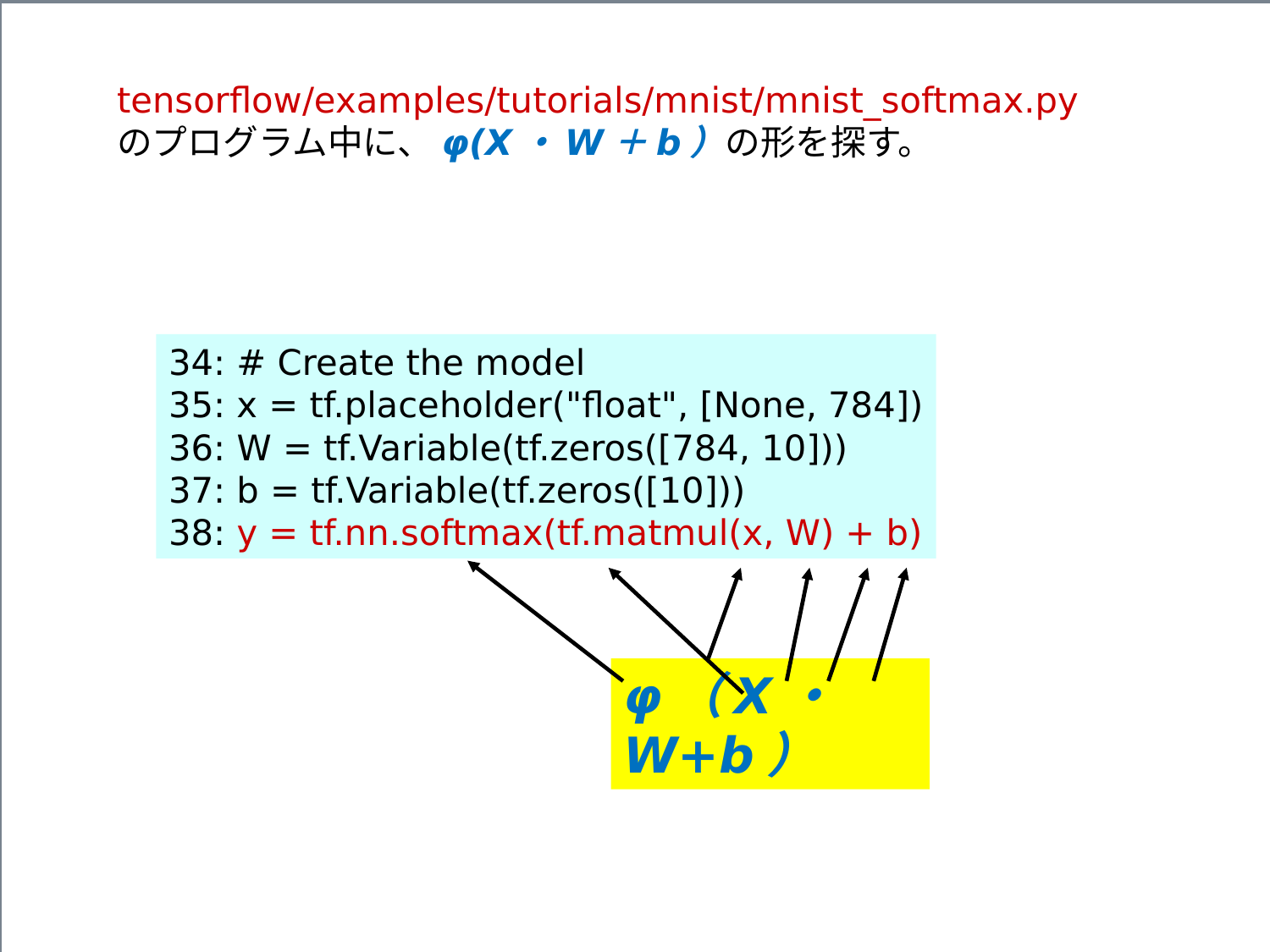

tensorflow/examples/tutorials/mnist/mnist_softmax.py
のプログラム中に、φ(X・W＋b）の形を探す。

34: # Create the model
35: x = tf.placeholder("float", [None, 784])
36: W = tf.Variable(tf.zeros([784, 10]))
37: b = tf.Variable(tf.zeros([10]))
38: y = tf.nn.softmax(tf.matmul(x, W) + b)
φ（X・W+b）